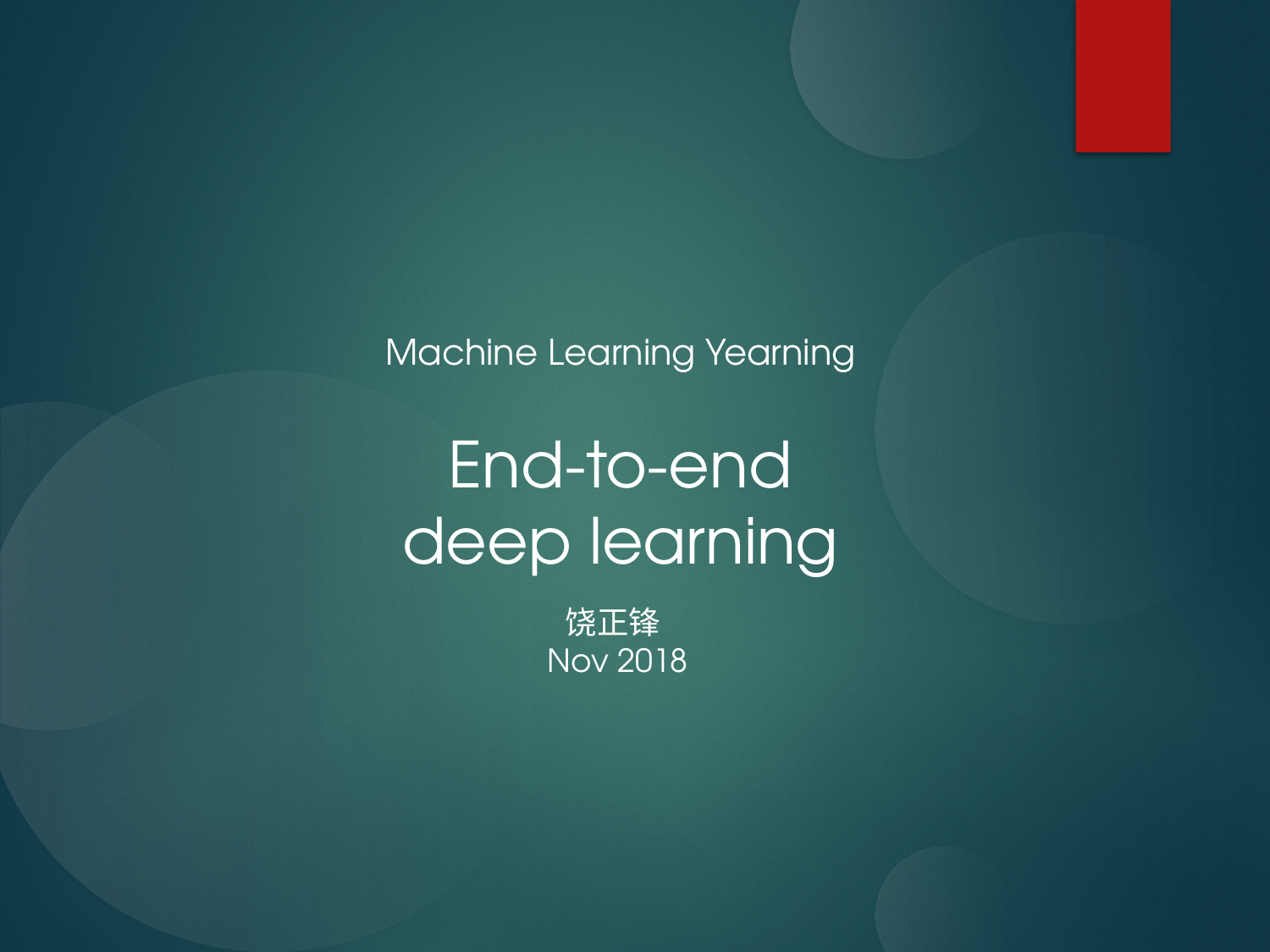

Machine Learning Yearning
End-to-end
deep learning
饶正锋
Nov 2018